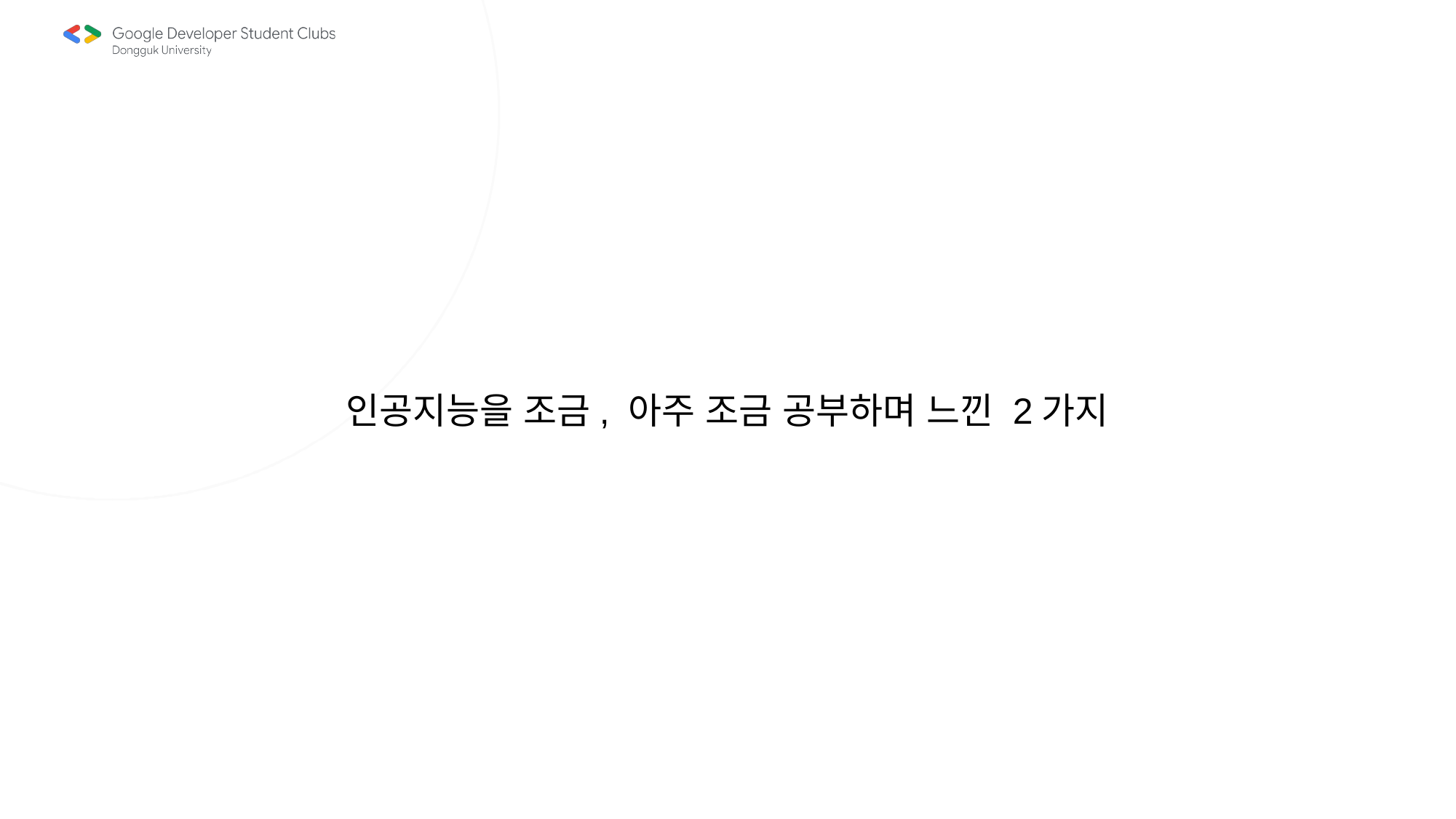

인공지능을 조금, 아주 조금 공부하며 느낀 2가지